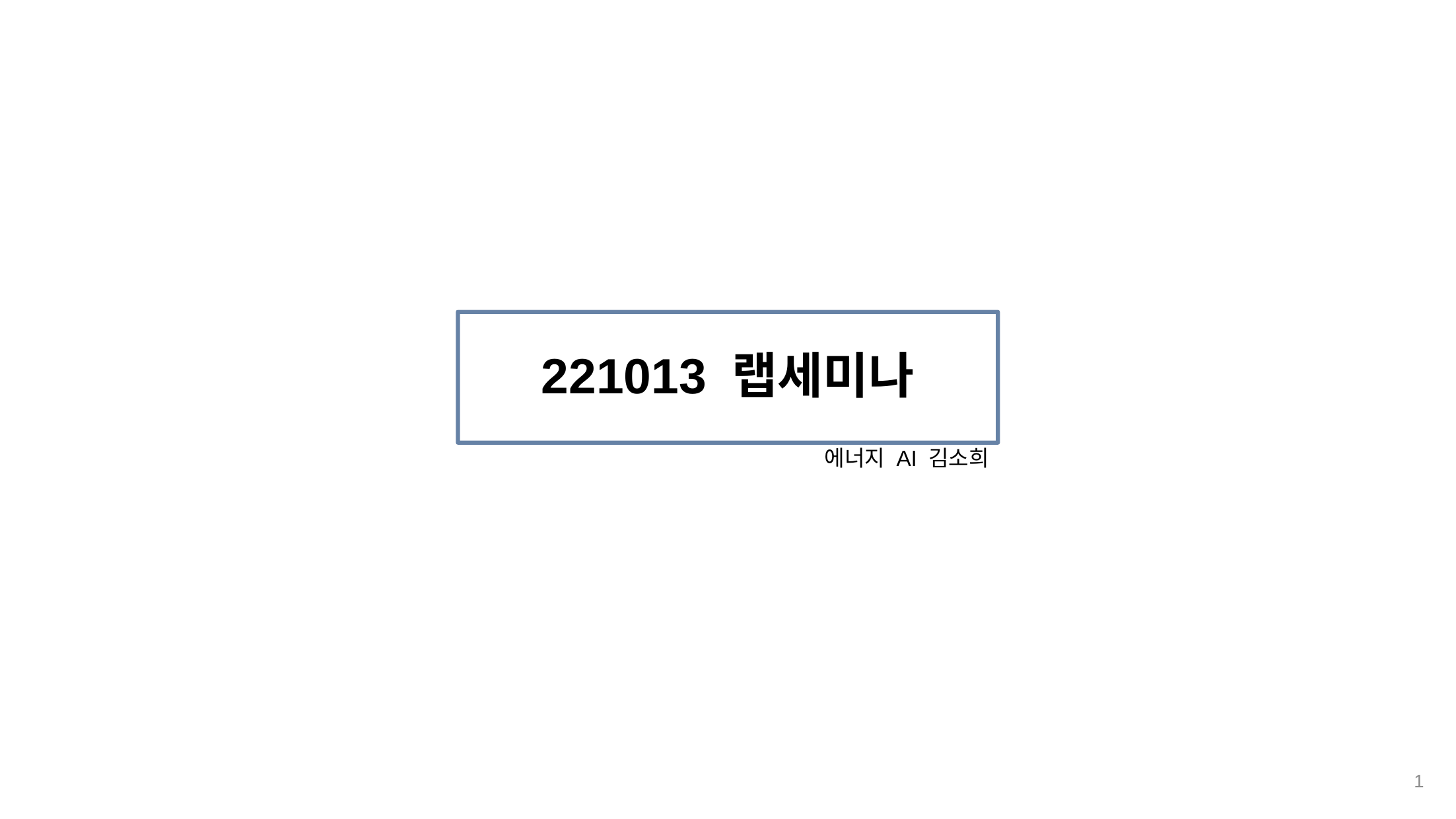

# 221013 랩세미나
에너지 AI 김소희
1